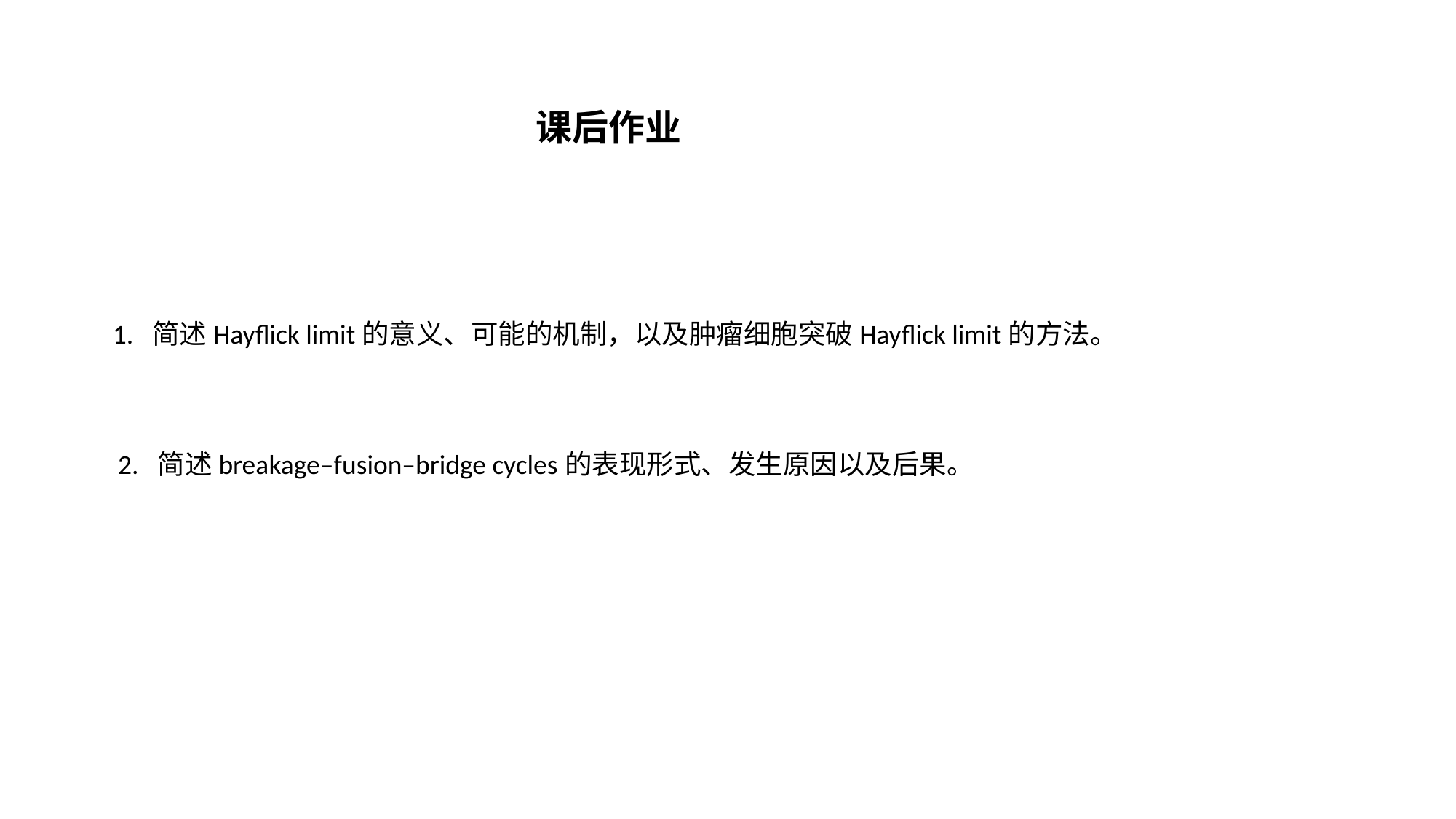

课后作业
1.  简述Hayflick limit的意义、可能的机制，以及肿瘤细胞突破Hayflick limit的方法。
2.  简述breakage–fusion–bridge cycles的表现形式、发生原因以及后果。